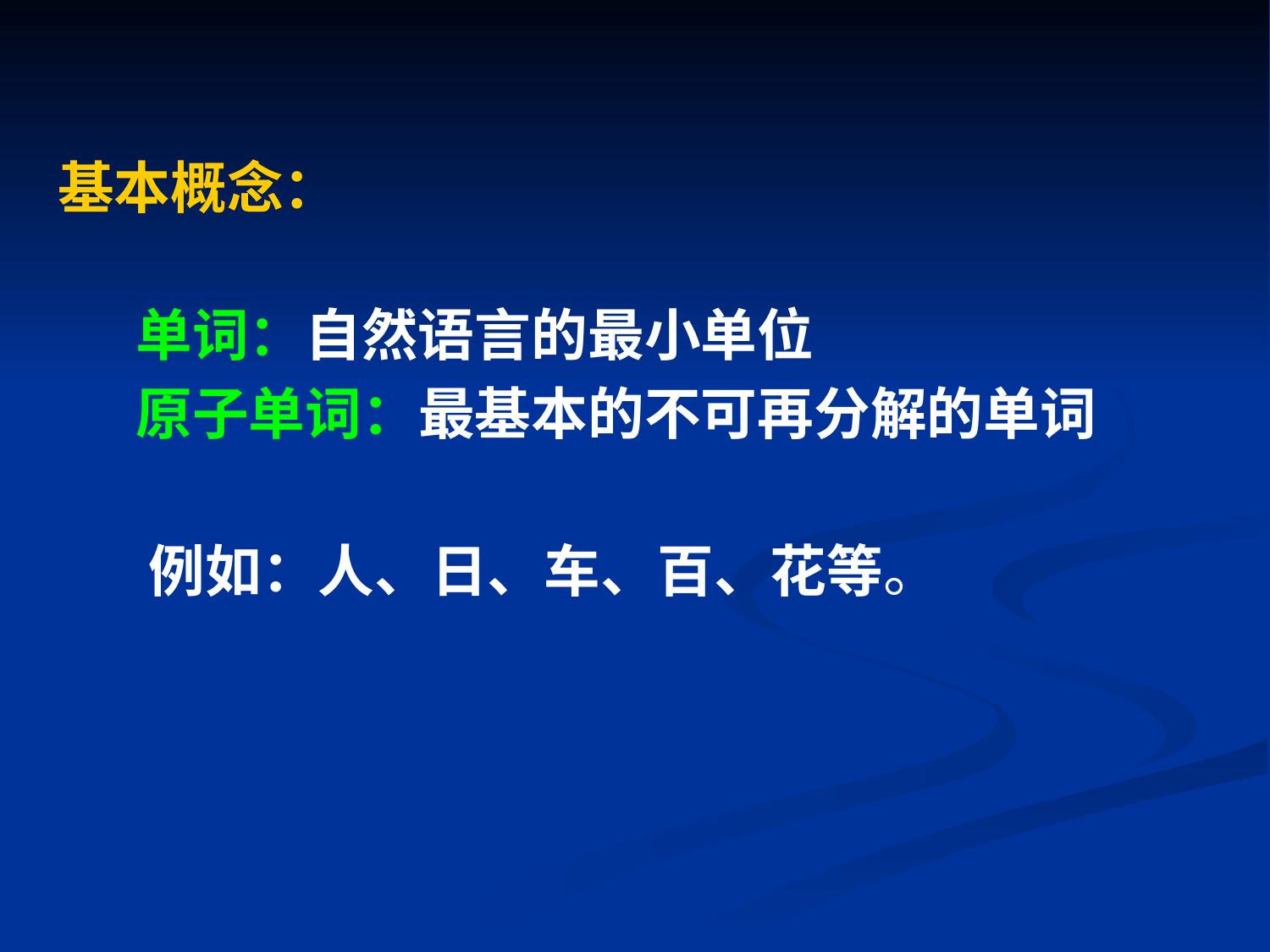

基本概念：
     单词：自然语言的最小单位
     原子单词：最基本的不可再分解的单词

      例如：人、日、车、百、花等。